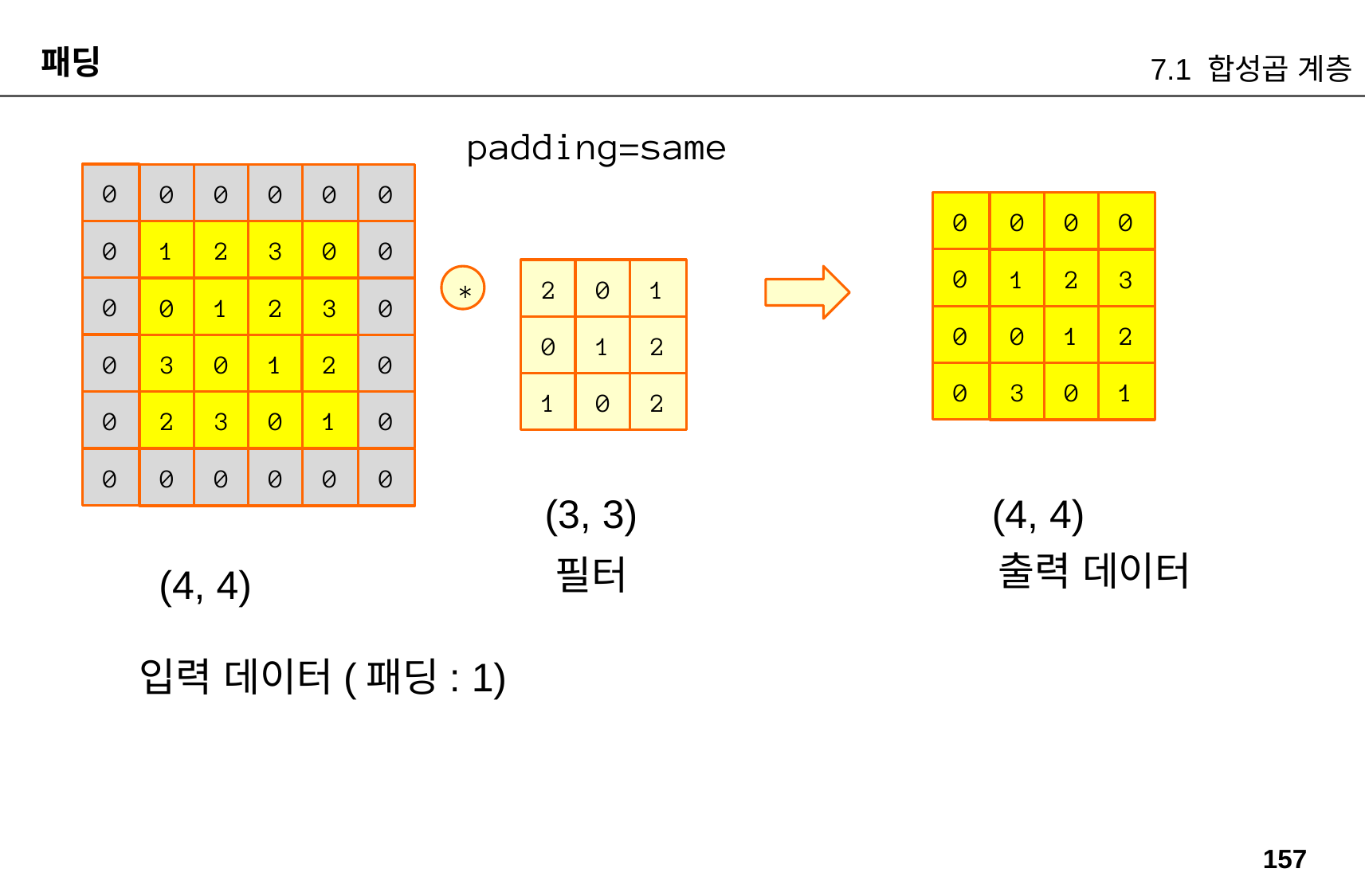

패딩
7.1 합성곱 계층
padding=same
0
0
0
0
0
0
0
0
0
0
0
1
2
3
0
0
0
1
2
3
2
0
1
0
1
2
1
0
2
*

0
0
1
2
3
0
0
0
1
2
0
3
0
1
2
0
0
3
0
1
0
2
3
0
1
0
0
0
0
0
0
0
(3, 3)
(4, 4)
출력 데이터
필터
(4, 4)
입력 데이터(패딩: 1)